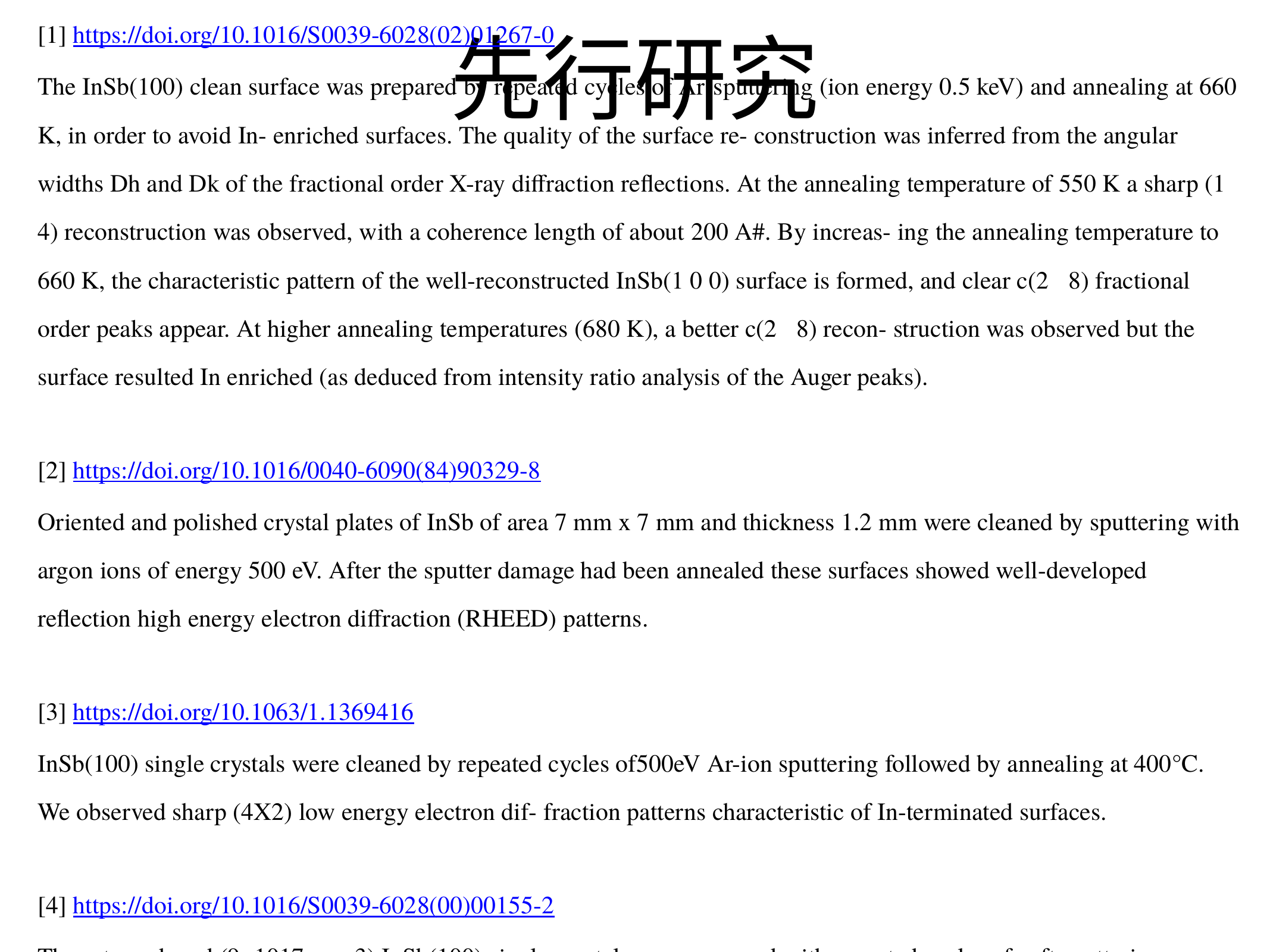

# 先行研究
[1] https://doi.org/10.1016/S0039-6028(02)01267-0
The InSb(100) clean surface was prepared by repeated cycles of Ar sputtering (ion energy 0.5 keV) and annealing at 660 K, in order to avoid In- enriched surfaces. The quality of the surface re- construction was inferred from the angular widths Dh and Dk of the fractional order X-ray diffraction reflections. At the annealing temperature of 550 K a sharp (1 􏰰 4) reconstruction was observed, with a coherence length of about 200 A#. By increas- ing the annealing temperature to 660 K, the characteristic pattern of the well-reconstructed InSb(1 0 0) surface is formed, and clear c(2 􏰰 8) fractional order peaks appear. At higher annealing temperatures (680 K), a better c(2 􏰰 8) recon- struction was observed but the surface resulted In enriched (as deduced from intensity ratio analysis of the Auger peaks).

[2] https://doi.org/10.1016/0040-6090(84)90329-8
Oriented and polished crystal plates of InSb of area 7 mm x 7 mm and thickness 1.2 mm were cleaned by sputtering with argon ions of energy 500 eV. After the sputter damage had been annealed these surfaces showed well-developed reflection high energy electron diffraction (RHEED) patterns.

[3] https://doi.org/10.1063/1.1369416
InSb(100) single crystals were cleaned by repeated cycles of500eV Ar-ion sputtering followed by annealing at 400°C. We observed sharp (4X2) low energy electron dif- fraction patterns characteristic of In-terminated surfaces.

[4] https://doi.org/10.1016/S0039-6028(00)00155-2
The n-type doped (9×1017 cm−3) InSb(100) single crystals were prepared with repeated cycles of soft sputtering (500eV) and annealing (up to 400°C). The clean substrates showed a sharp c(8×2) reconstructed surface, as monitored by LEED.